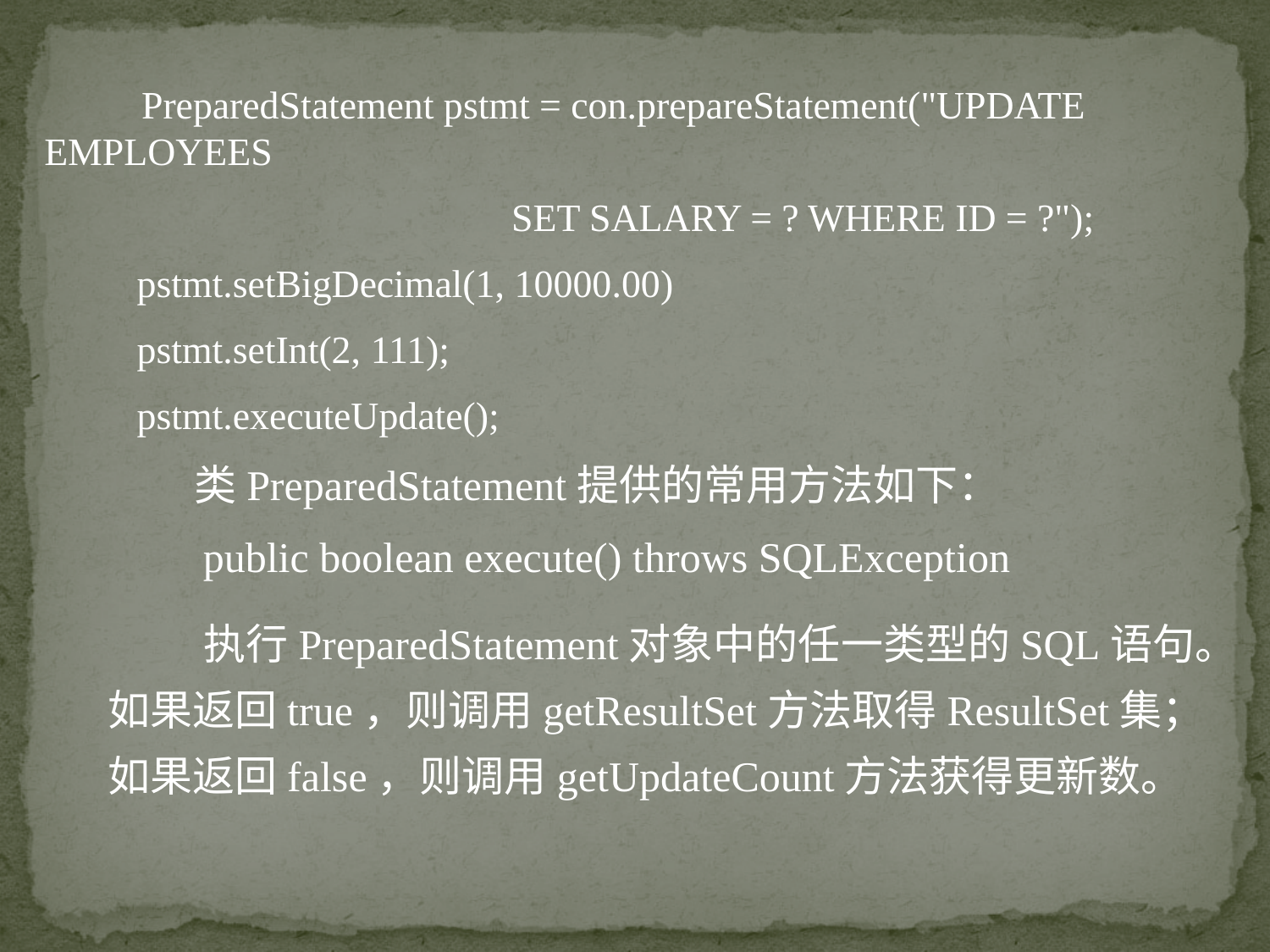

PreparedStatement pstmt = con.prepareStatement("UPDATE EMPLOYEES
                                                SET SALARY = ? WHERE ID = ?");
   pstmt.setBigDecimal(1, 10000.00)
   pstmt.setInt(2, 111);
   pstmt.executeUpdate();
        类PreparedStatement提供的常用方法如下：
         public boolean execute() throws SQLException
         执行PreparedStatement对象中的任一类型的SQL语句。如果返回true，则调用getResultSet方法取得ResultSet集；如果返回false，则调用getUpdateCount方法获得更新数。